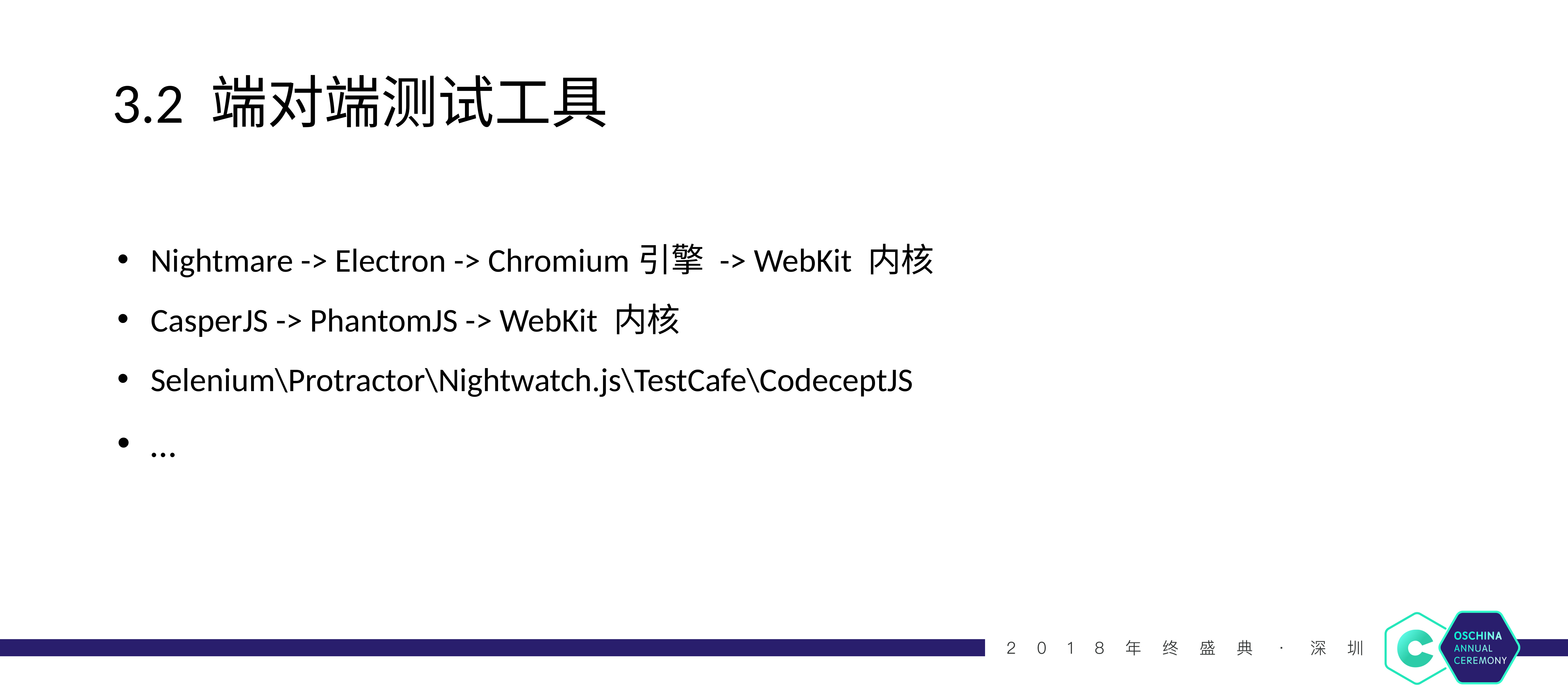

# 3.2 端对端测试工具
Nightmare -> Electron -> Chromium引擎 -> WebKit 内核
CasperJS -> PhantomJS -> WebKit 内核
Selenium\Protractor\Nightwatch.js\TestCafe\CodeceptJS
…